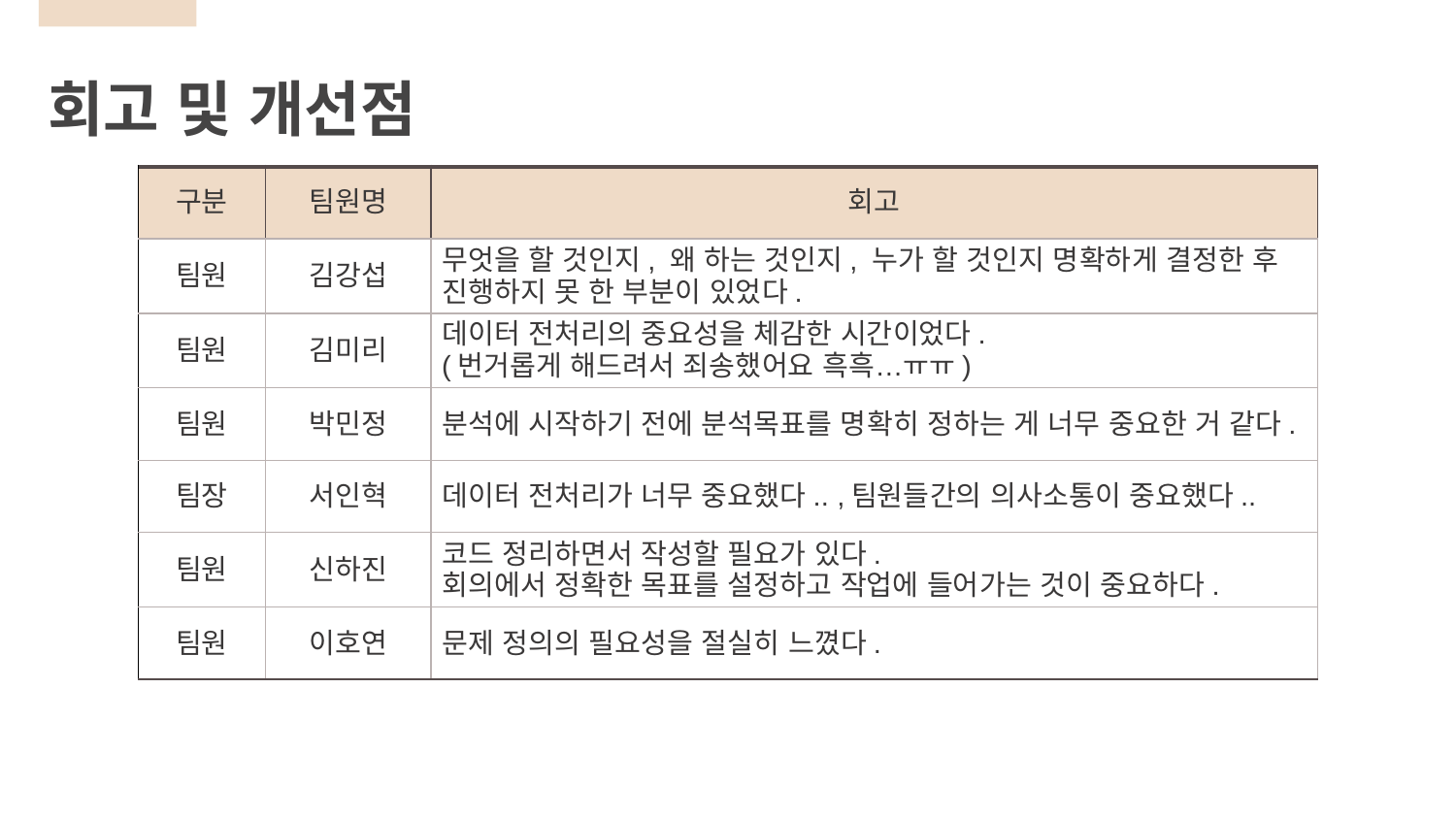

회고 및 개선점

| 구분 | 팀원명 | 회고 |
| --- | --- | --- |
| 팀원 | 김강섭 | 무엇을 할 것인지, 왜 하는 것인지, 누가 할 것인지 명확하게 결정한 후 진행하지 못 한 부분이 있었다. |
| 팀원 | 김미리 | 데이터 전처리의 중요성을 체감한 시간이었다. (번거롭게 해드려서 죄송했어요 흑흑…ㅠㅠ) |
| 팀원 | 박민정 | 분석에 시작하기 전에 분석목표를 명확히 정하는 게 너무 중요한 거 같다. |
| 팀장 | 서인혁 | 데이터 전처리가 너무 중요했다.. ,팀원들간의 의사소통이 중요했다.. |
| 팀원 | 신하진 | 코드 정리하면서 작성할 필요가 있다. 회의에서 정확한 목표를 설정하고 작업에 들어가는 것이 중요하다. |
| 팀원 | 이호연 | 문제 정의의 필요성을 절실히 느꼈다. |